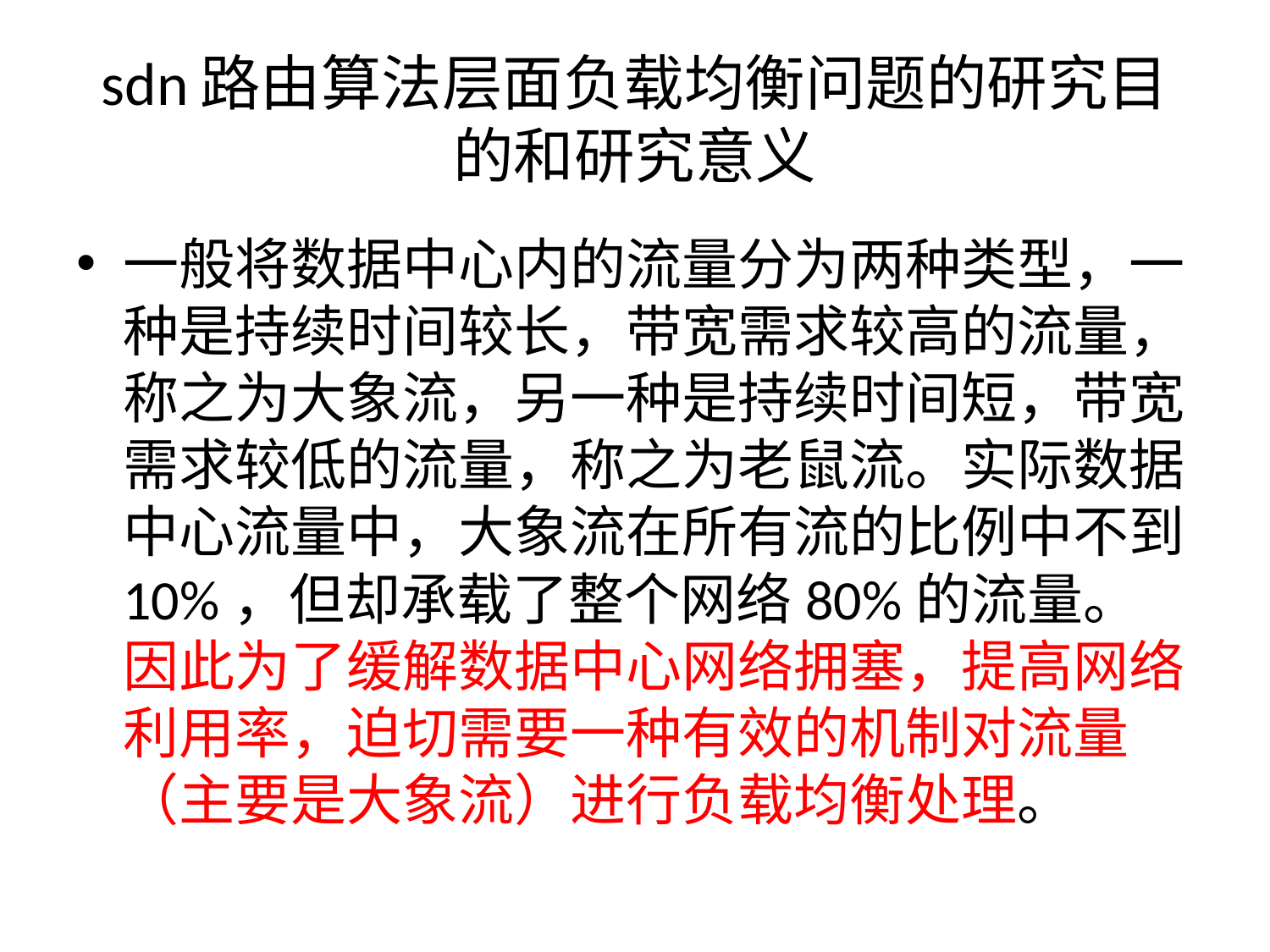

# sdn路由算法层面负载均衡问题的研究目的和研究意义
一般将数据中心内的流量分为两种类型，一种是持续时间较长，带宽需求较高的流量，称之为大象流，另一种是持续时间短，带宽需求较低的流量，称之为老鼠流。实际数据中心流量中，大象流在所有流的比例中不到10%，但却承载了整个网络80%的流量。因此为了缓解数据中心网络拥塞，提高网络利用率，迫切需要一种有效的机制对流量（主要是大象流）进行负载均衡处理。